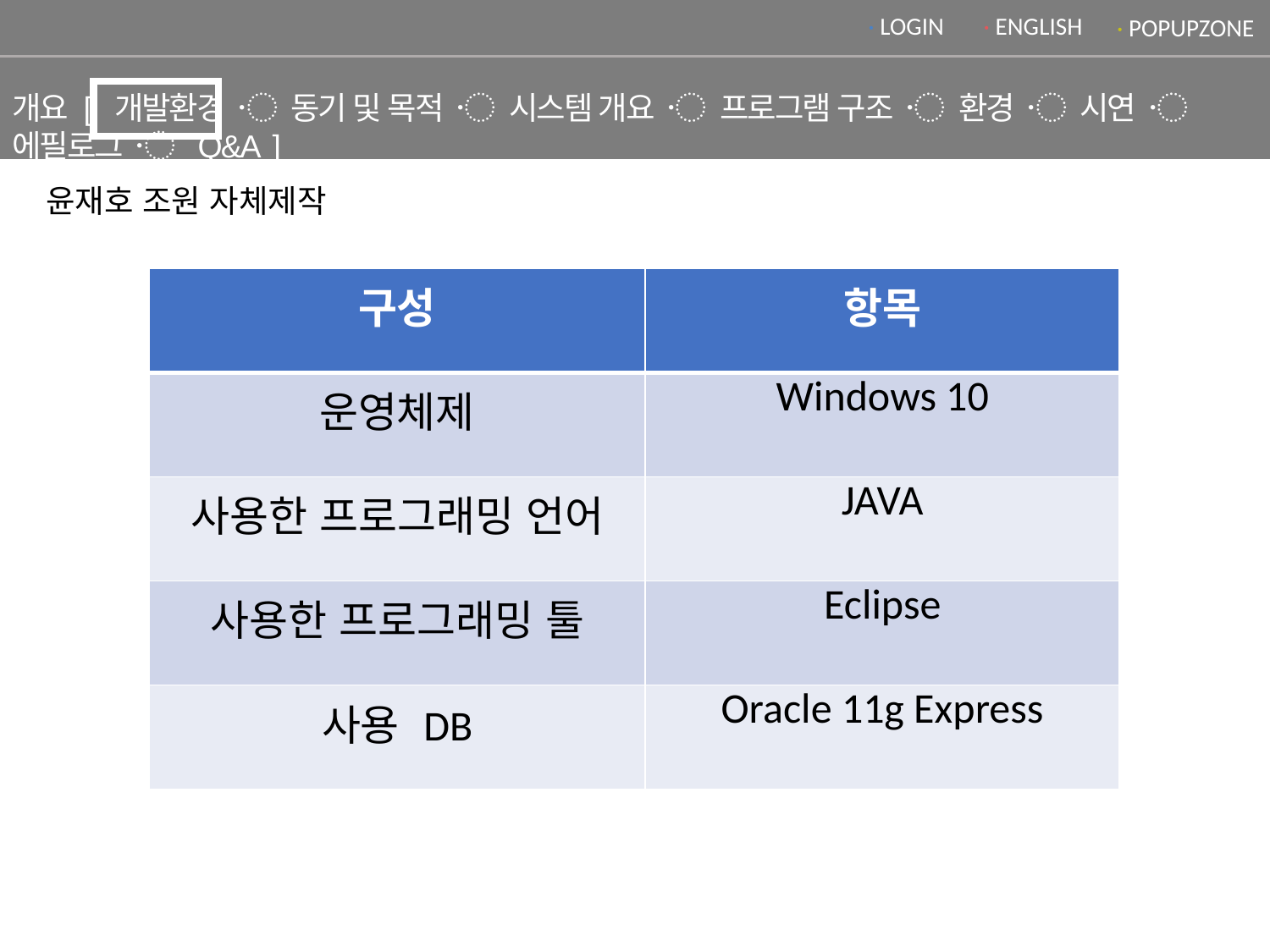

· LOGIN
· ENGLISH
· POPUPZONE
개요 [  개발환경  〮  동기 및 목적  〮  시스템 개요  〮  프로그램 구조  〮  환경  〮  시연  〮  에필로그  〮  Q&A  ]

윤재호 조원 자체제작
| 구성 | 항목 |
| --- | --- |
| 운영체제 | Windows 10 |
| 사용한 프로그래밍 언어 | JAVA |
| 사용한 프로그래밍 툴 | Eclipse |
| 사용 DB | Oracle 11g Express |